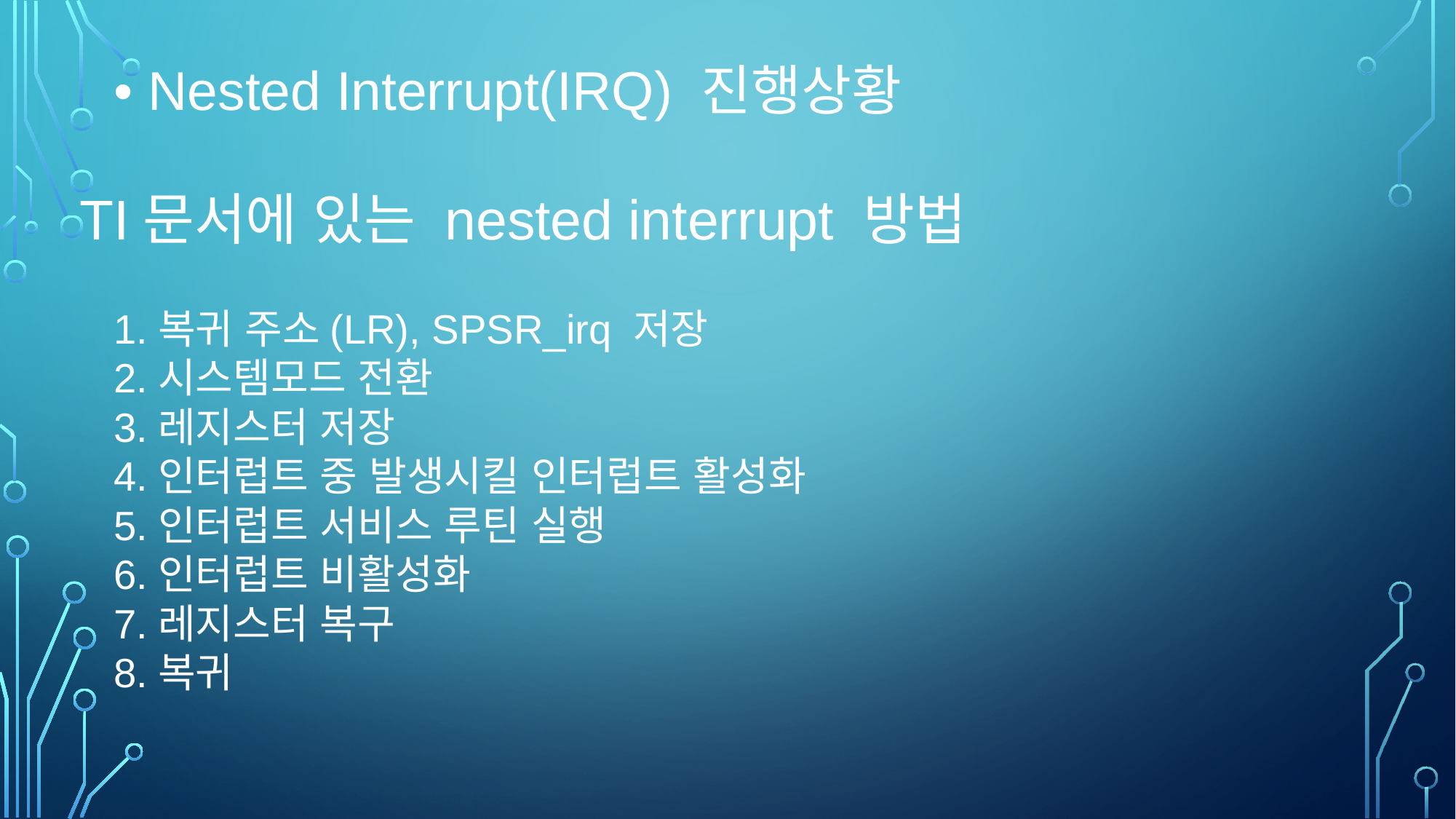

• Nested Interrupt(IRQ) 진행상황
TI문서에 있는 nested interrupt 방법
1.복귀 주소(LR), SPSR_irq 저장
2.시스템모드 전환
3.레지스터 저장
4.인터럽트 중 발생시킬 인터럽트 활성화
5.인터럽트 서비스 루틴 실행
6.인터럽트 비활성화
7.레지스터 복구
8.복귀